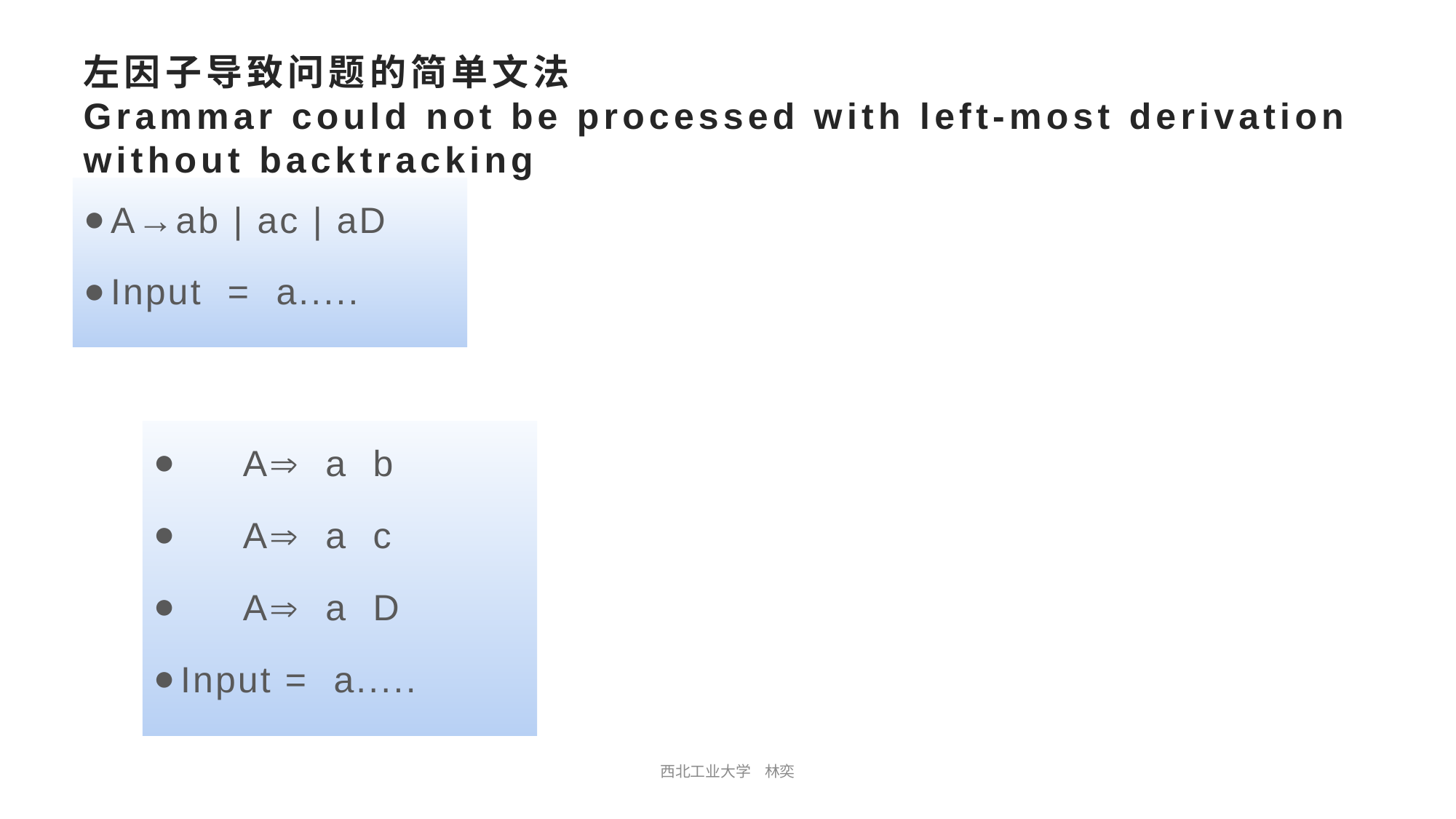

# 左因子导致问题的简单文法 Grammar could not be processed with left-most derivation without backtracking
A→ab | ac | aD
Input  =  a.....
     A⇒  a  b
     A⇒  a  c
     A⇒  a  D
Input =  a.....
西北工业大学    林奕
21